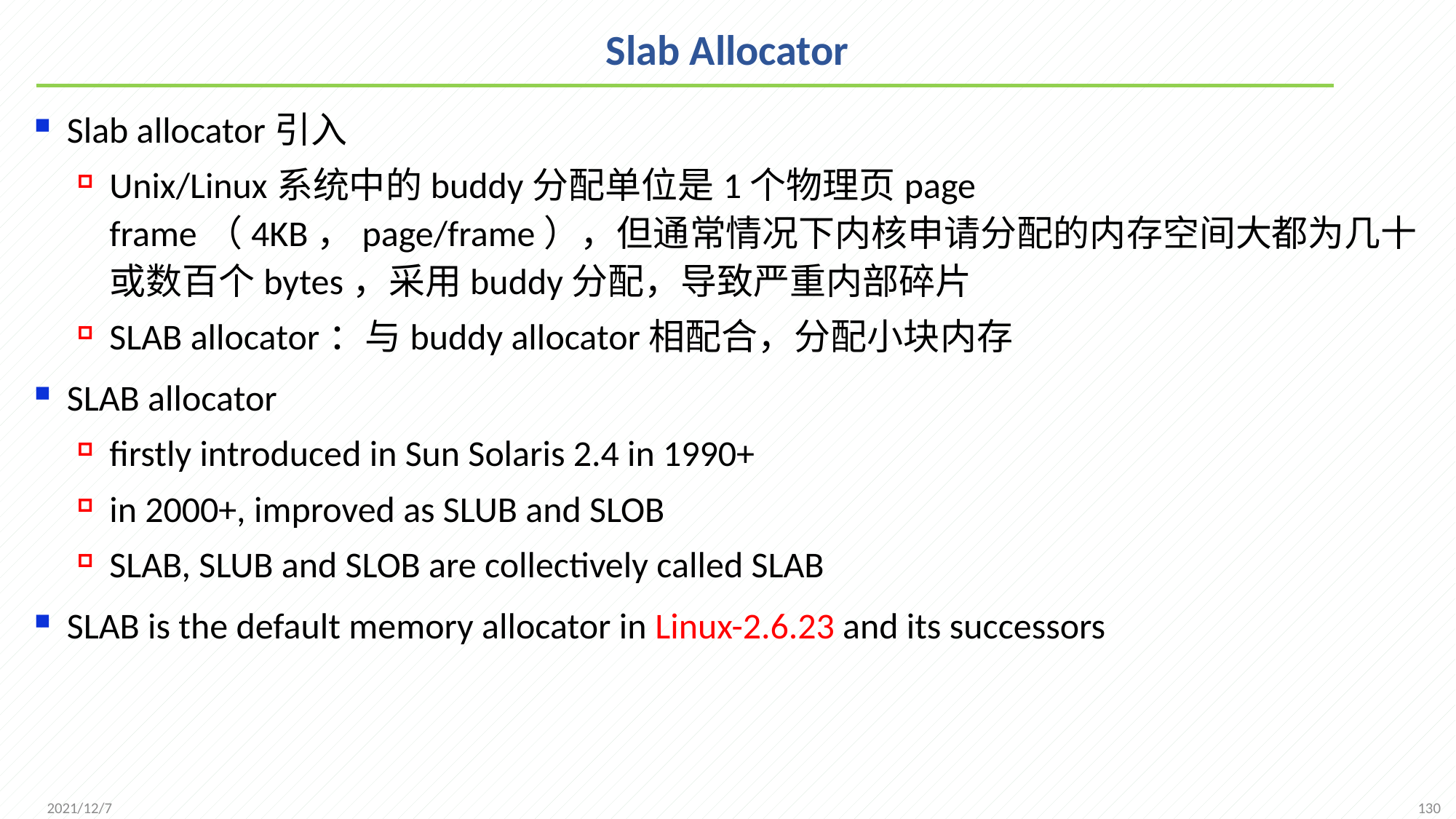

# Slab Allocator
Slab allocator引入
Unix/Linux系统中的buddy分配单位是1个物理页page frame（4KB，page/frame），但通常情况下内核申请分配的内存空间大都为几十或数百个bytes，采用buddy分配，导致严重内部碎片
SLAB allocator：与buddy allocator相配合，分配小块内存
SLAB allocator
firstly introduced in Sun Solaris 2.4 in 1990+
in 2000+, improved as SLUB and SLOB
SLAB, SLUB and SLOB are collectively called SLAB
SLAB is the default memory allocator in Linux-2.6.23 and its successors

130
2021/12/7